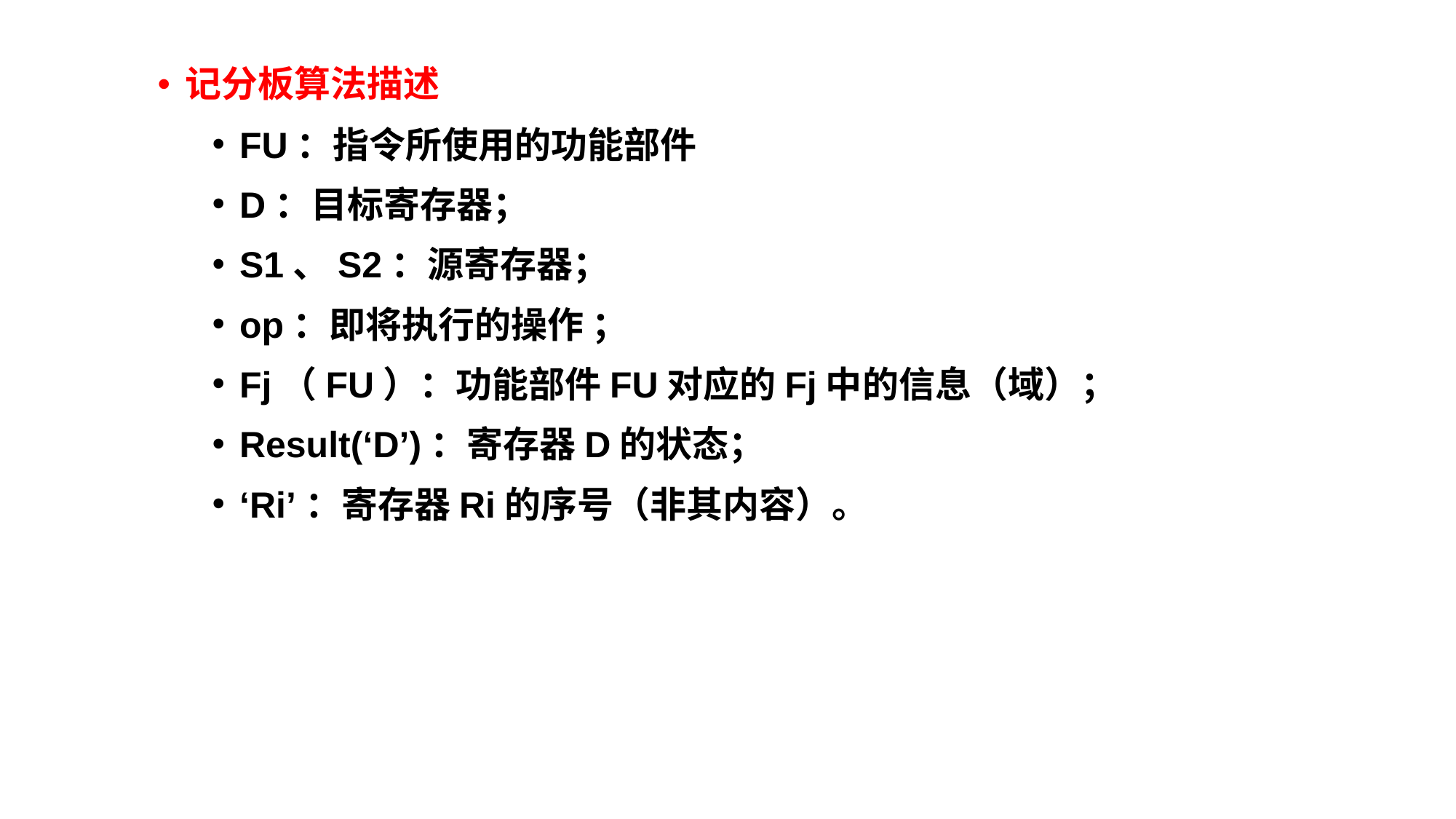

记分板算法描述
FU：指令所使用的功能部件
D：目标寄存器；
S1、S2：源寄存器；
op：即将执行的操作 ；
Fj（FU）：功能部件FU对应的Fj中的信息（域）；
Result(‘D’)：寄存器D的状态；
‘Ri’：寄存器Ri的序号（非其内容）。